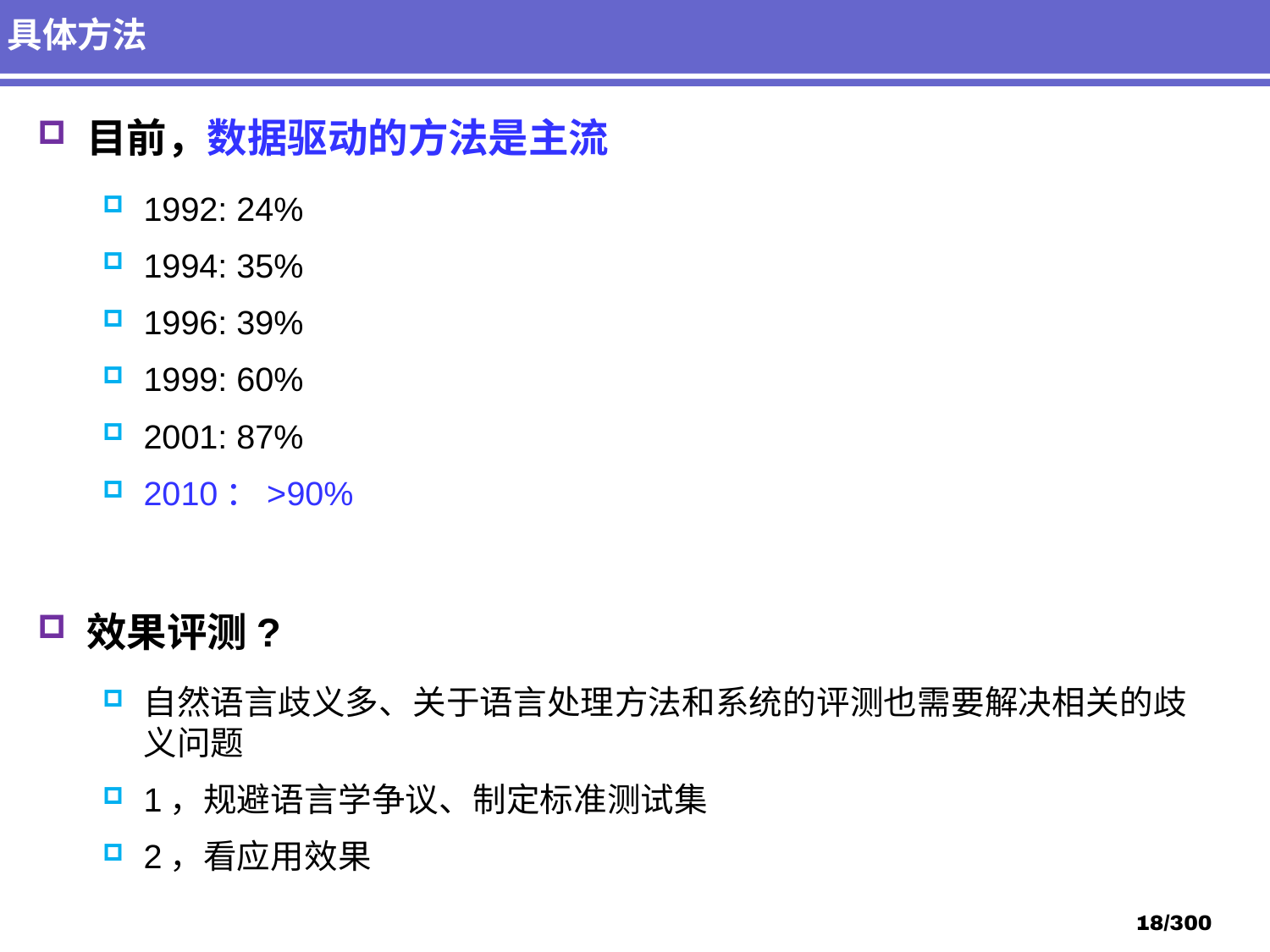

# 具体方法
目前，数据驱动的方法是主流
1992: 24%
1994: 35%
1996: 39%
1999: 60%
2001: 87%
2010：>90%

效果评测?
自然语言歧义多、关于语言处理方法和系统的评测也需要解决相关的歧义问题
1，规避语言学争议、制定标准测试集
2，看应用效果

18/300